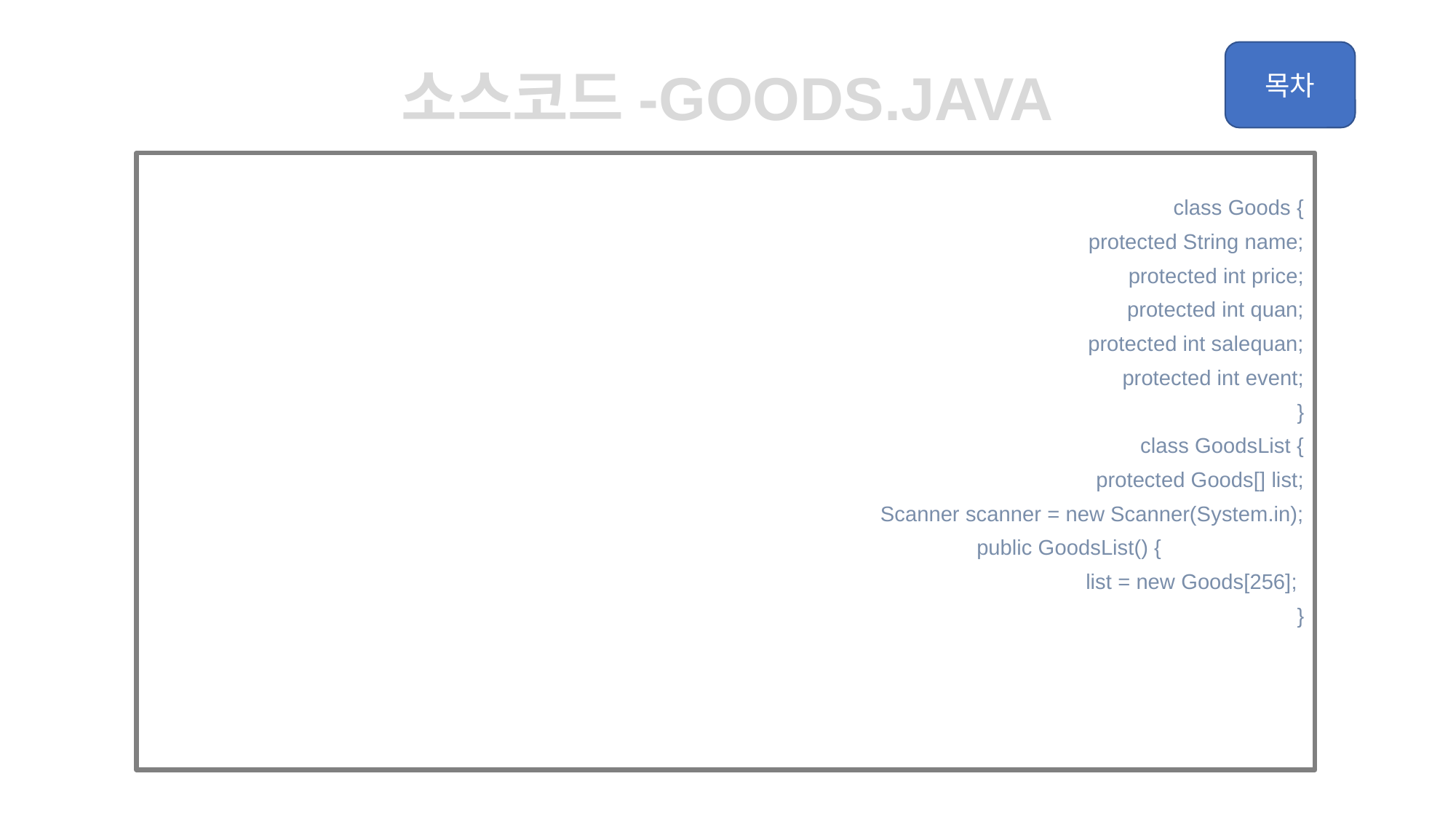

소스코드-Goods.java

class Goods {
	protected String name;
	protected int price;
	protected int quan;
	protected int salequan;
	protected int event;
}
class GoodsList {
	protected Goods[] list;
	Scanner scanner = new Scanner(System.in);
	public GoodsList() {
	list = new Goods[256];
	}